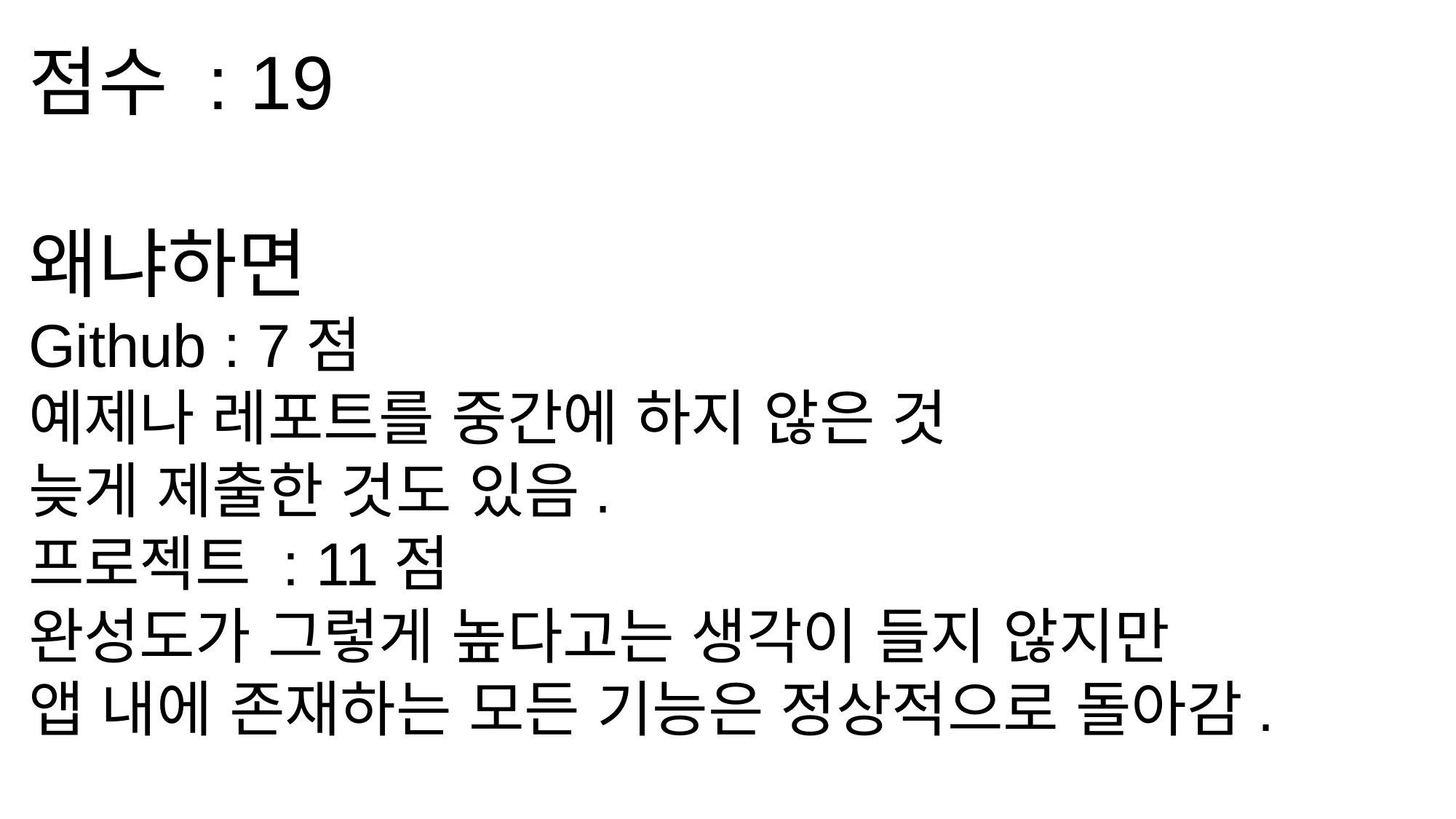

점수 : 19

왜냐하면
Github : 7점
예제나 레포트를 중간에 하지 않은 것
늦게 제출한 것도 있음.
프로젝트 : 11점
완성도가 그렇게 높다고는 생각이 들지 않지만
앱 내에 존재하는 모든 기능은 정상적으로 돌아감.